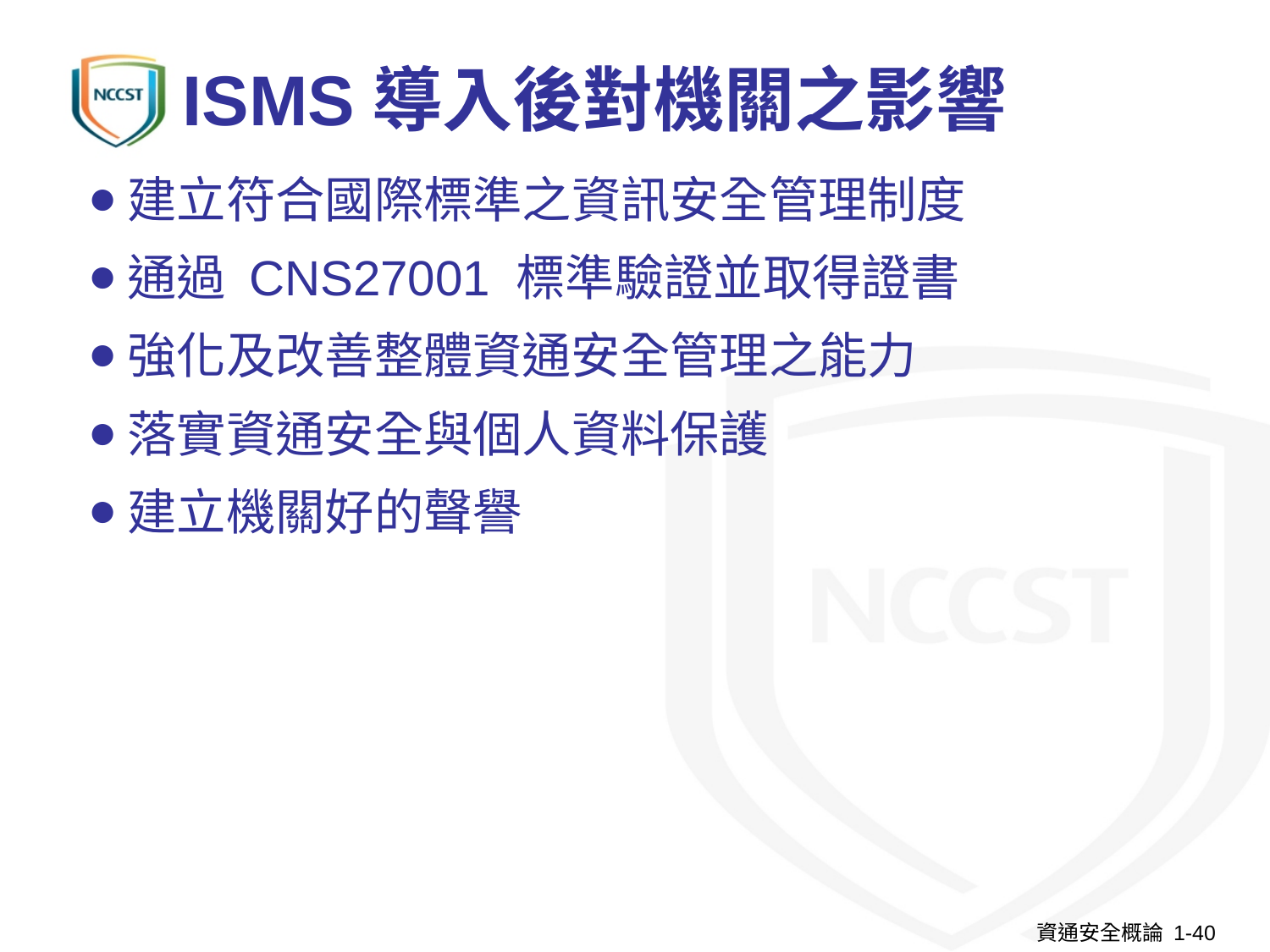

# ISMS導入後對機關之影響
建立符合國際標準之資訊安全管理制度
通過 CNS27001 標準驗證並取得證書
強化及改善整體資通安全管理之能力
落實資通安全與個人資料保護
建立機關好的聲譽